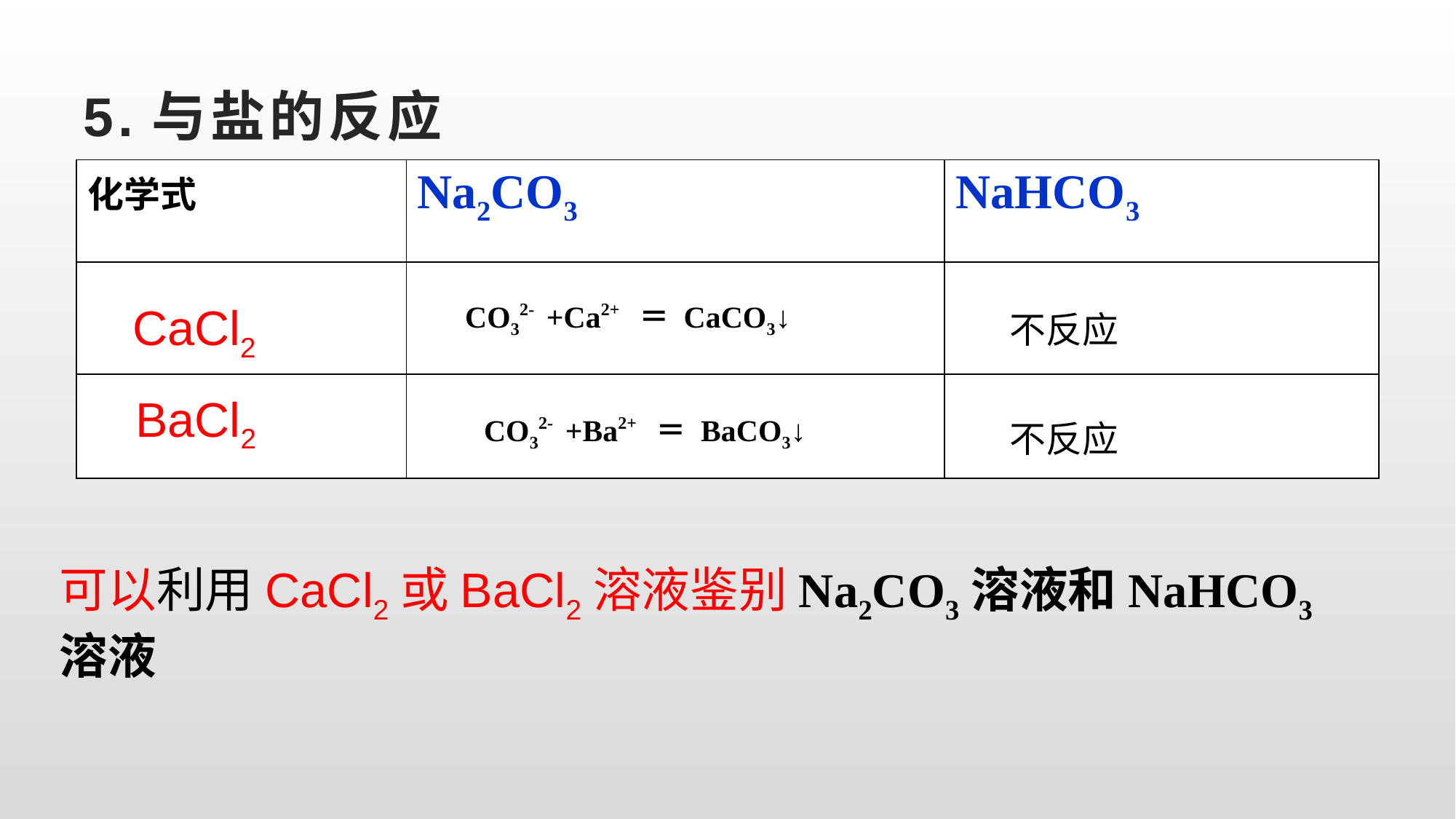

# 5.与盐的反应
| 化学式 | Na2CO3 | NaHCO3 |
| --- | --- | --- |
|  |  |  |
|  |  |  |
 CaCl2

CO32-  +Ca2+  ＝ CaCO3↓
不反应

BaCl2

CO32-  +Ba2+  ＝ BaCO3↓
不反应
可以利用CaCl2或BaCl2溶液鉴别Na2CO3溶液和NaHCO3溶液